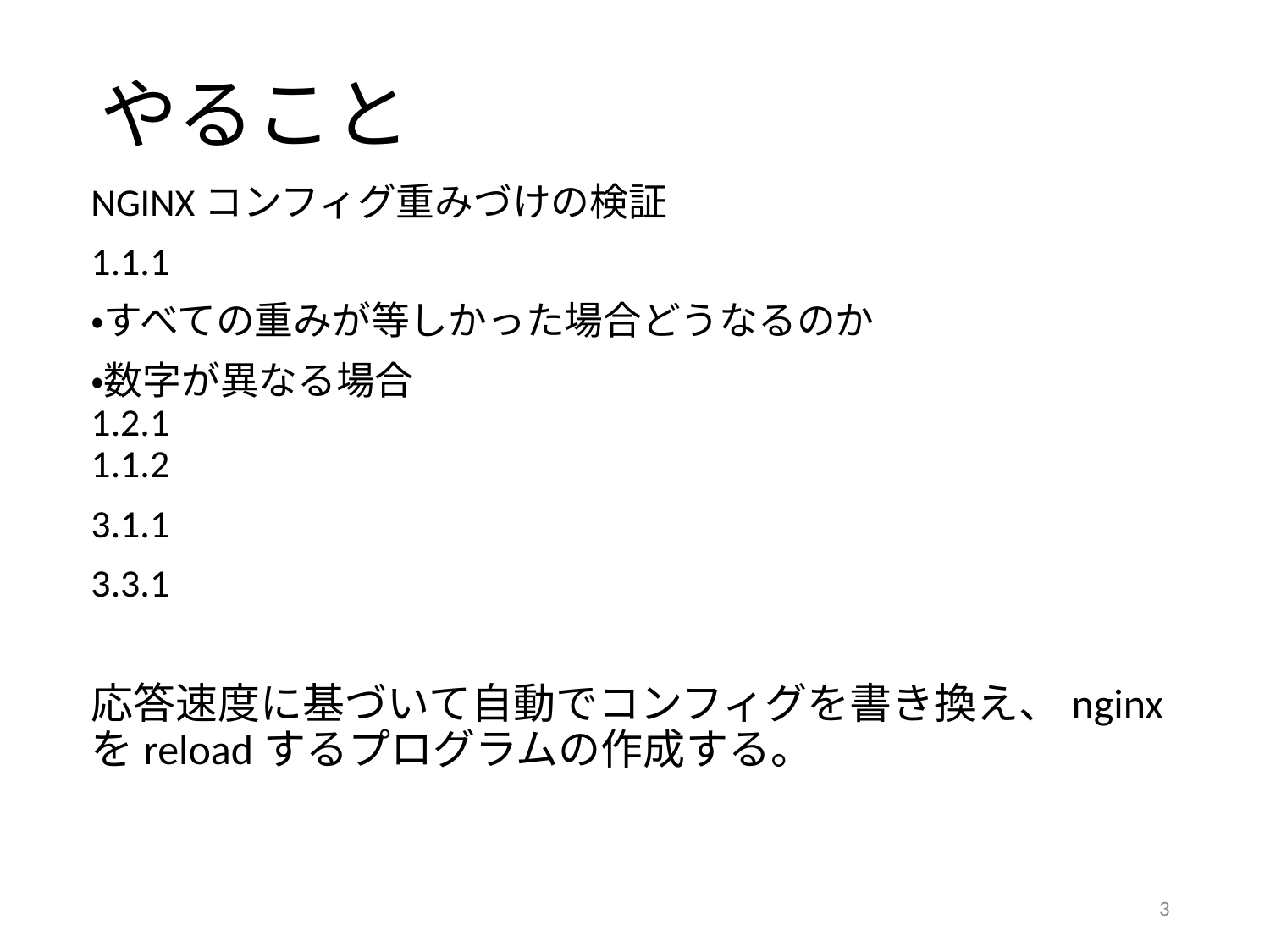

# やること
NGINXコンフィグ重みづけの検証
1.1.1
・すべての重みが等しかった場合どうなるのか
・数字が異なる場合
1.2.1
1.1.2
3.1.1
3.3.1

応答速度に基づいて自動でコンフィグを書き換え、nginxをreloadするプログラムの作成する。

3